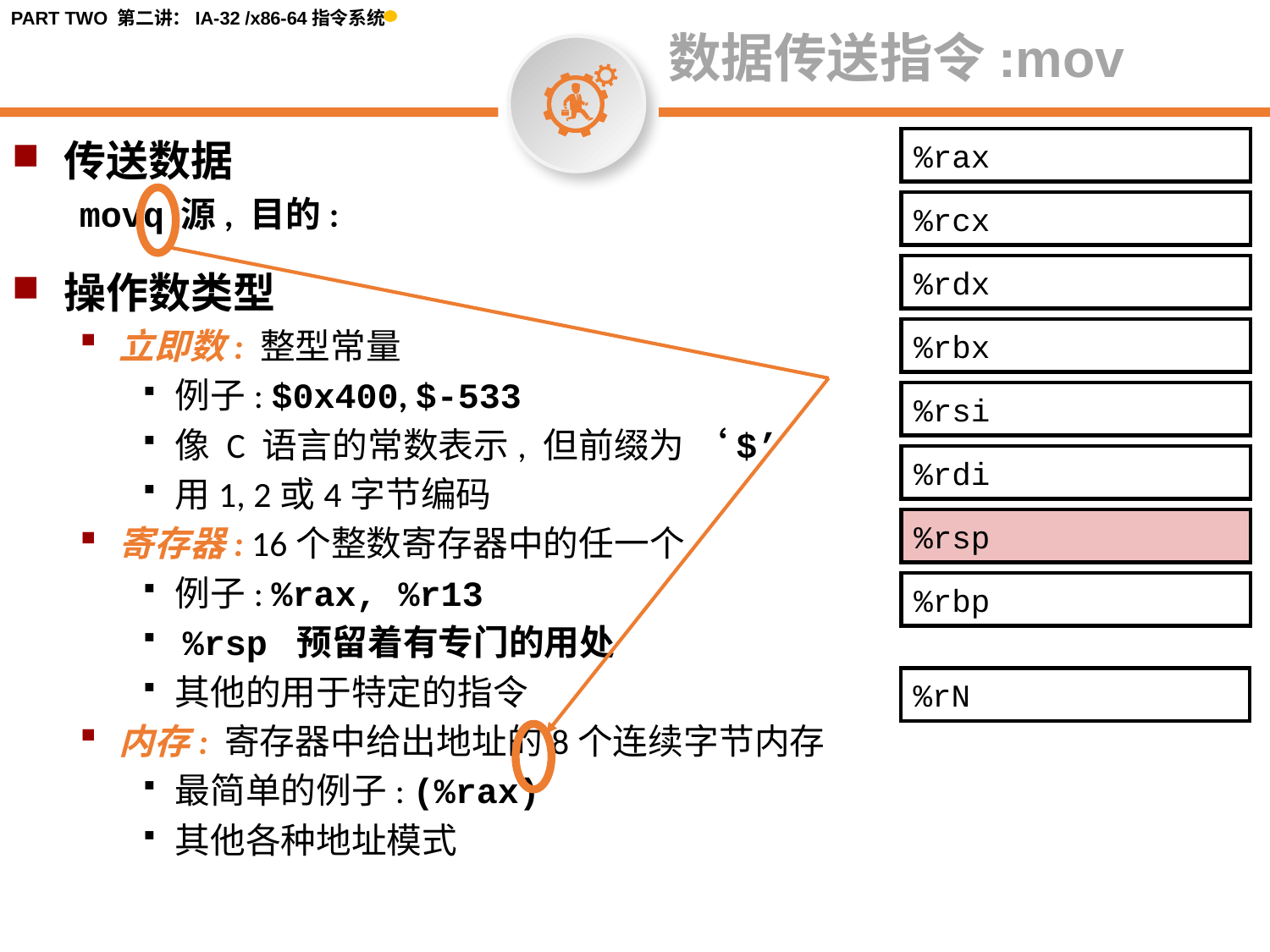

PART TWO 第二讲：IA-32 /x86-64指令系统

数据传送指令:mov

传送数据
movq 源, 目的:
操作数类型
立即数: 整型常量
例子: $0x400, $-533
像 C 语言的常数表示, 但前缀为 ‘$’
用1, 2或4字节编码
寄存器: 16个整数寄存器中的任一个
例子: %rax, %r13
 %rsp 预留着有专门的用处
其他的用于特定的指令
内存: 寄存器中给出地址的8个连续字节内存
最简单的例子: (%rax)
其他各种地址模式
%rax
%rcx
%rdx
%rbx
%rsi
%rdi
%rsp
%rbp
%rN